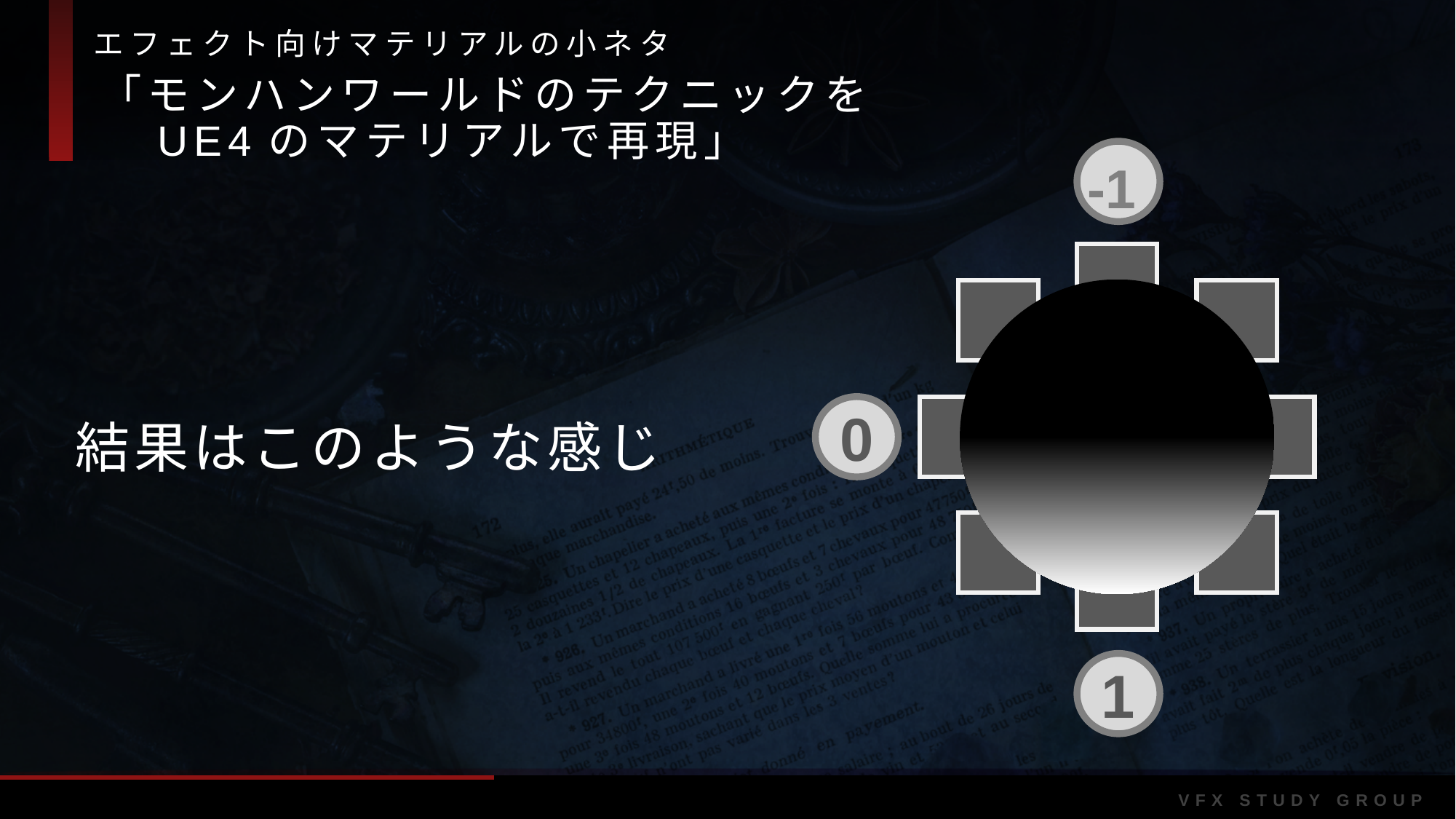

「モンハンワールドのテクニックを
　UE4のマテリアルで再現」

-1

結果はこのような感じ
0

1